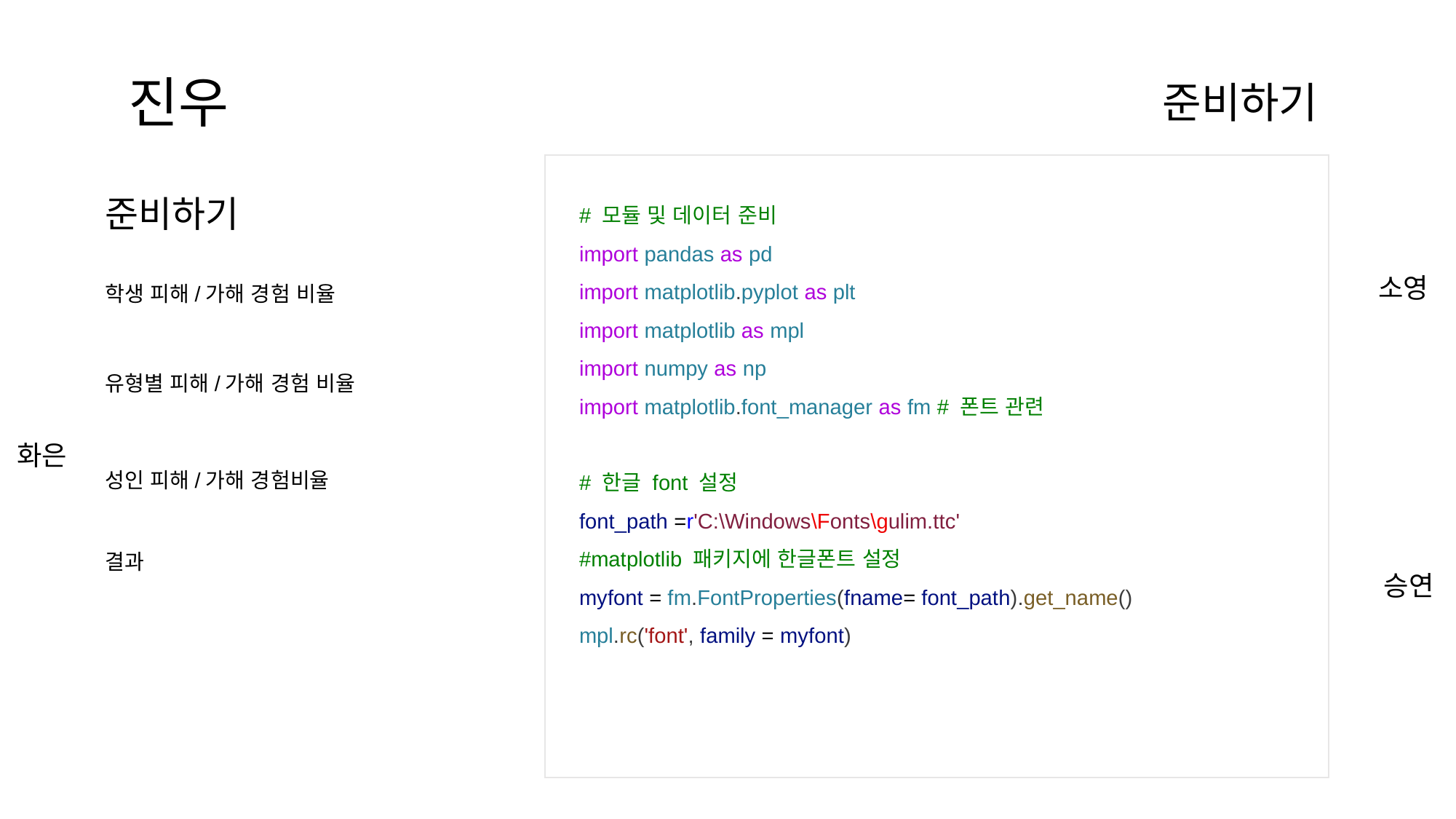

진우
준비하기
# 모듈 및 데이터 준비
import pandas as pd
import matplotlib.pyplot as plt
import matplotlib as mpl
import numpy as np
import matplotlib.font_manager as fm # 폰트 관련
# 한글 font 설정
font_path =r'C:\Windows\Fonts\gulim.ttc'
#matplotlib 패키지에 한글폰트 설정
myfont = fm.FontProperties(fname= font_path).get_name()
mpl.rc('font', family = myfont)

준비하기
소영
학생 피해/가해 경험 비율
유형별 피해/가해 경험 비율
화은
성인 피해/가해 경험비율
결과
승연